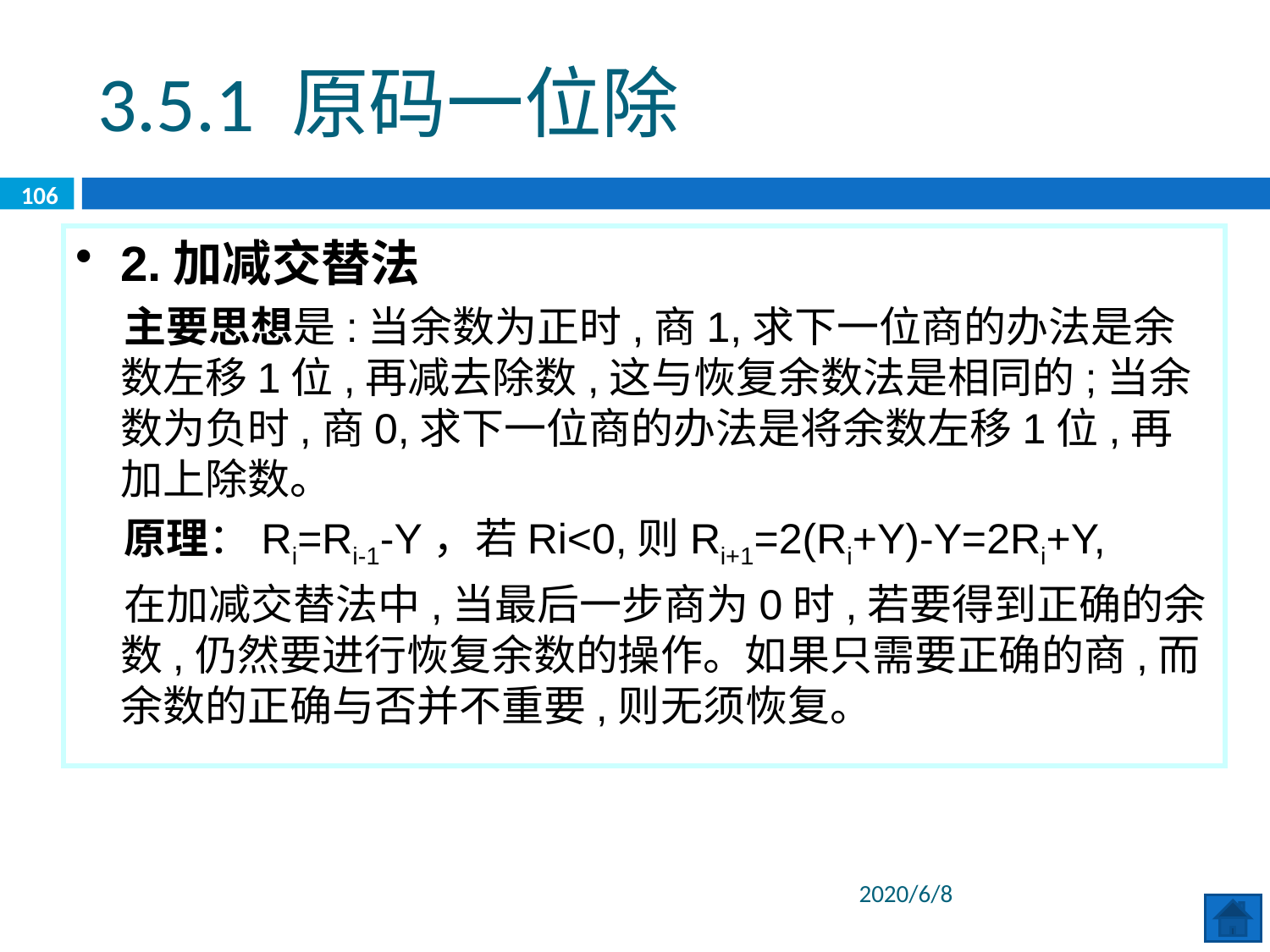

3.5.1 原码一位除
106
2.加减交替法
    主要思想是:当余数为正时,商1,求下一位商的办法是余数左移1位,再减去除数,这与恢复余数法是相同的;当余数为负时,商0,求下一位商的办法是将余数左移1位,再加上除数。
    原理：Ri=Ri-1-Y，若Ri<0,则Ri+1=2(Ri+Y)-Y=2Ri+Y,
    在加减交替法中,当最后一步商为0时,若要得到正确的余数,仍然要进行恢复余数的操作。如果只需要正确的商,而余数的正确与否并不重要,则无须恢复。
2020/6/8